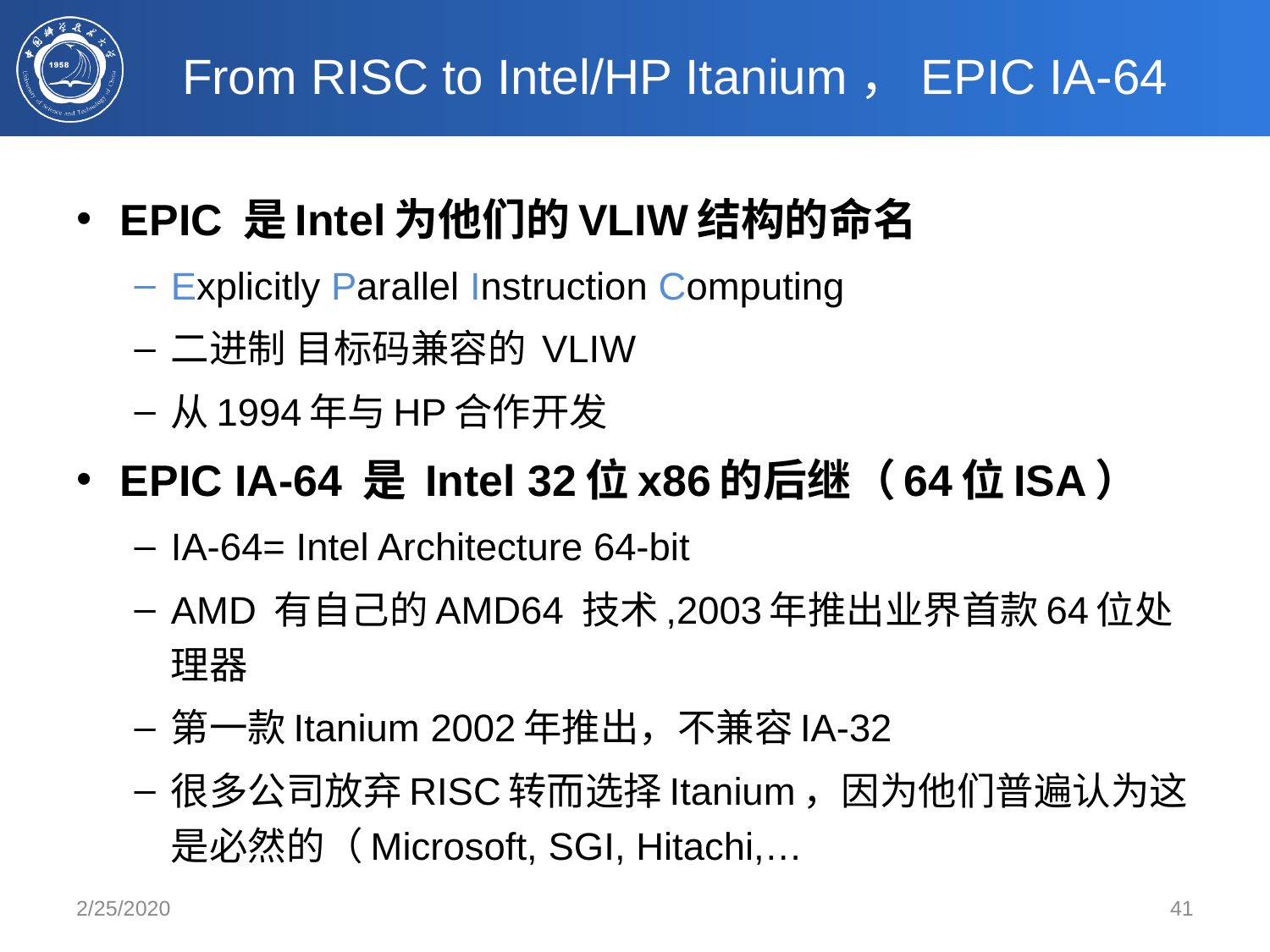

# From RISC to Intel/HP Itanium，EPIC IA-64
EPIC 是Intel为他们的VLIW结构的命名
Explicitly Parallel Instruction Computing
二进制 目标码兼容的 VLIW
从1994年与HP合作开发
EPIC IA-64 是 Intel 32位x86的后继（64位ISA）
IA-64= Intel Architecture 64-bit
AMD 有自己的AMD64 技术,2003年推出业界首款64位处理器
第一款Itanium 2002年推出，不兼容IA-32
很多公司放弃RISC转而选择Itanium，因为他们普遍认为这是必然的（Microsoft, SGI, Hitachi,…
2/25/2020
41